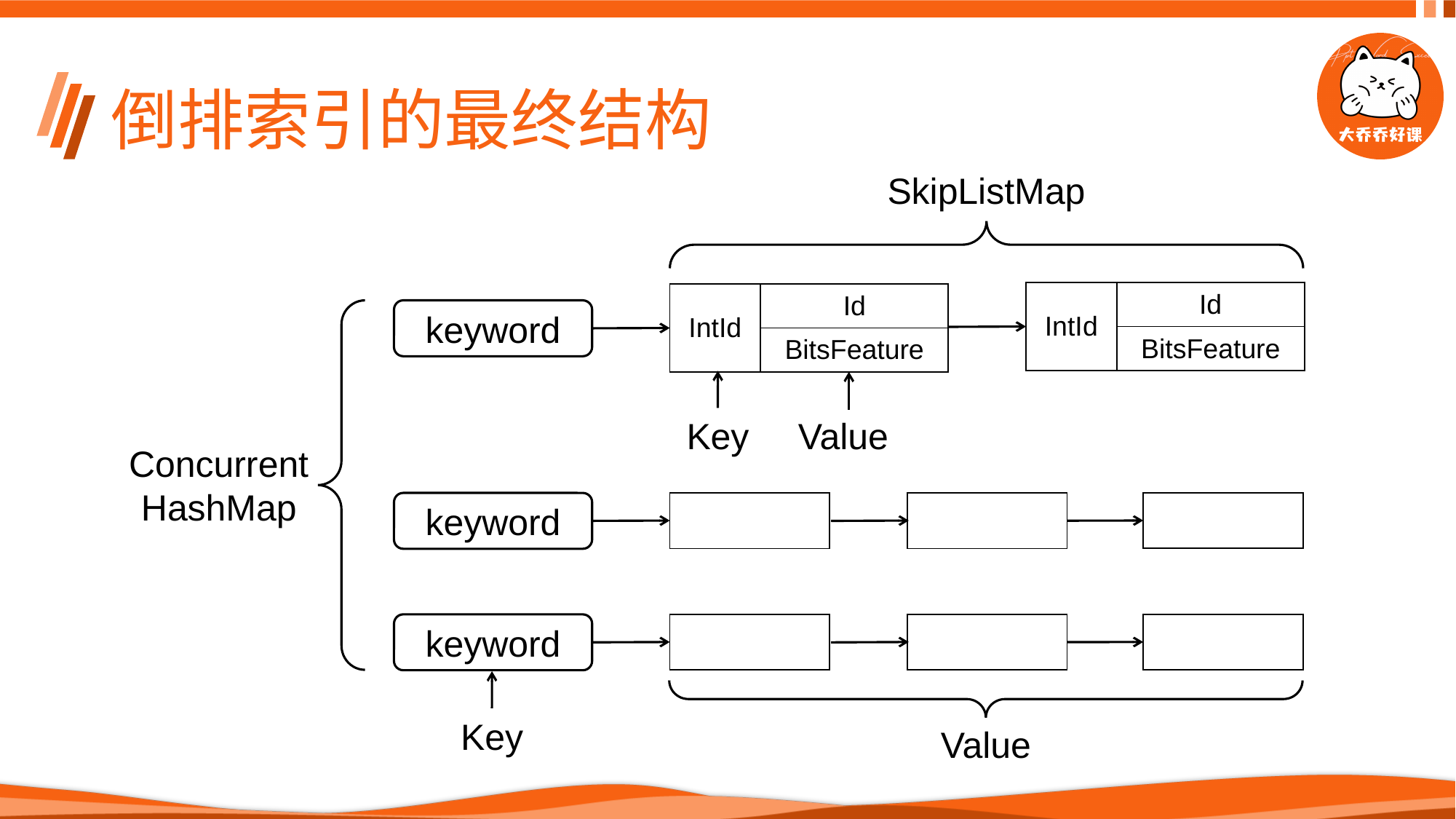

# 倒排索引的最终结构
SkipListMap
| IntId | Id |
| --- | --- |
|  | BitsFeature |
| IntId | Id |
| --- | --- |
|  | BitsFeature |

keyword

Key
Value
Concurrent
HashMap
|  |
| --- |
keyword
|  |
| --- |
|  |
| --- |
|  |
| --- |
keyword
|  |
| --- |
|  |
| --- |
Key
Value